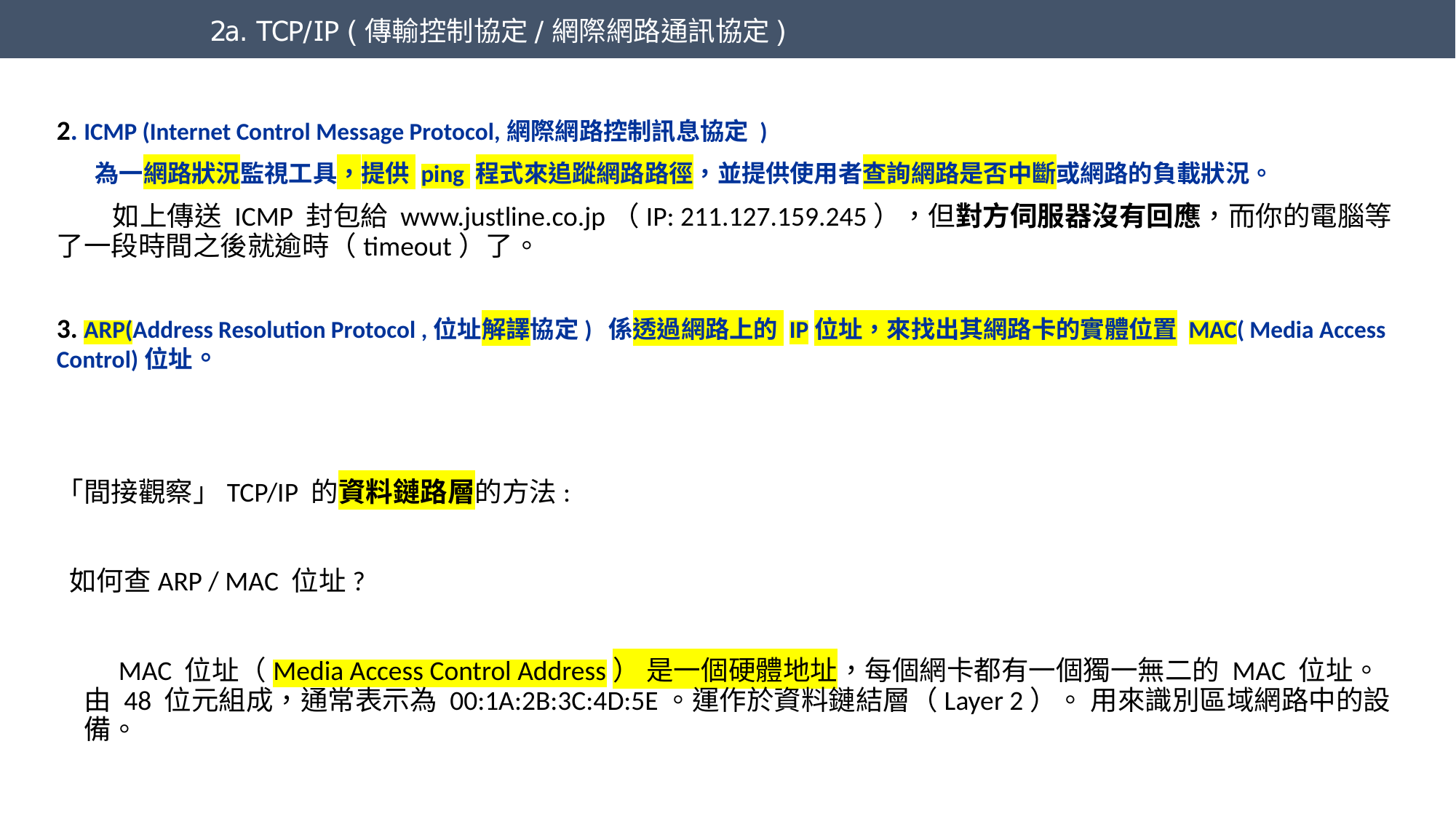

2a. TCP/IP (傳輸控制協定/網際網路通訊協定)
2. ICMP (Internet Control Message Protocol,網際網路控制訊息協定 )
      為一網路狀況監視工具，提供 ping 程式來追蹤網路路徑，並提供使用者查詢網路是否中斷或網路的負載狀況。
        如上傳送 ICMP 封包給 www.justline.co.jp（IP: 211.127.159.245），但對方伺服器沒有回應，而你的電腦等了一段時間之後就逾時（timeout）了。

3. ARP(Address Resolution Protocol ,位址解譯協定)  係透過網路上的 IP位址，來找出其網路卡的實體位置 MAC( Media Access Control)位址。

「間接觀察」TCP/IP 的資料鏈路層的方法:

 如何查ARP / MAC 位址?

          MAC 位址（Media Access Control Address） 是一個硬體地址，每個網卡都有一個獨一無二的 MAC 位址。 由 48 位元組成，通常表示為 00:1A:2B:3C:4D:5E。運作於資料鏈結層（Layer 2）。 用來識別區域網路中的設備。